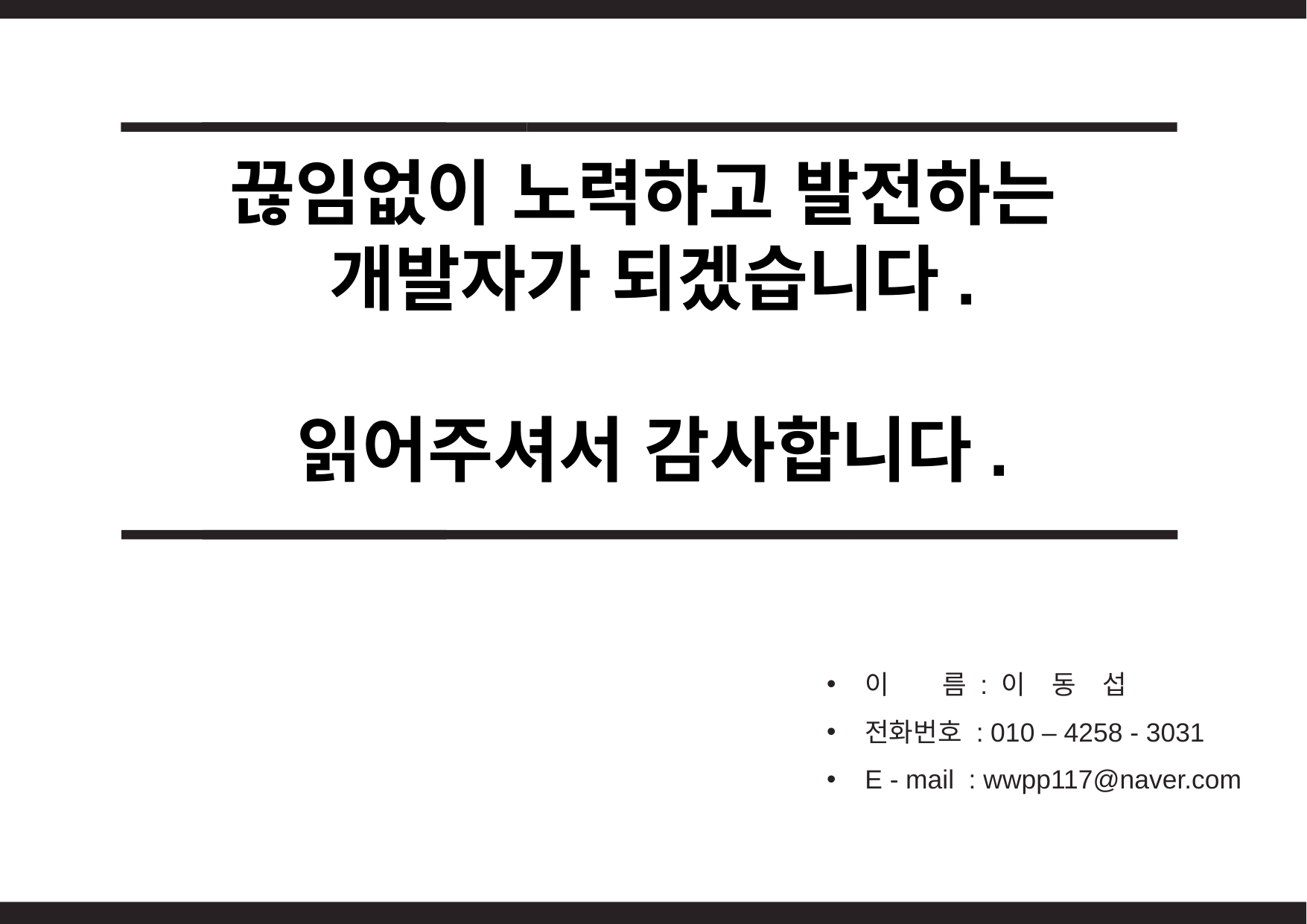

끊임없이 노력하고 발전하는
개발자가 되겠습니다.

읽어주셔서 감사합니다.

이　　름 : 이　동　섭
전화번호 : 010 – 4258 - 3031
E - mail  : wwpp117@naver.com